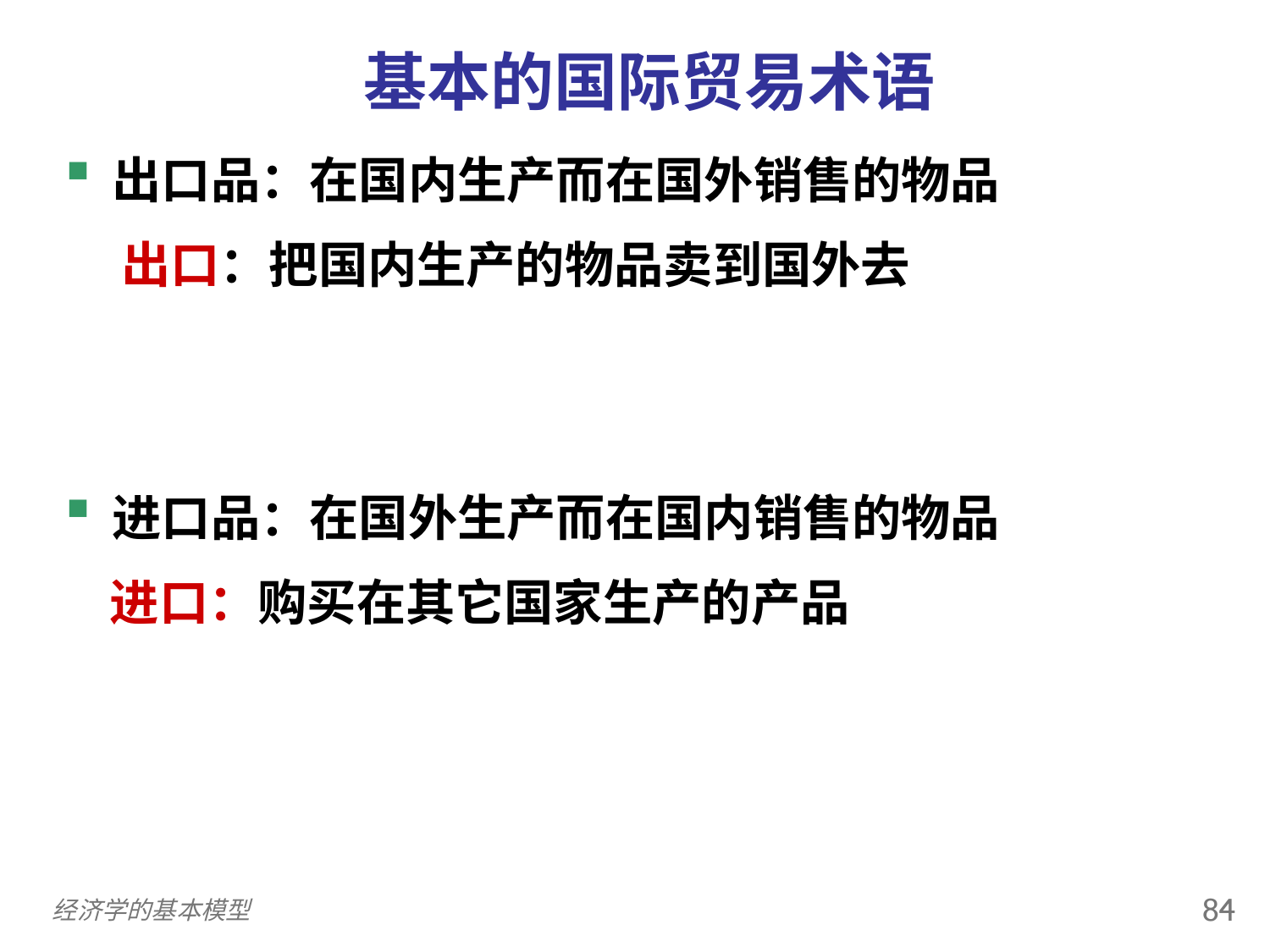

出口品：在国内生产而在国外销售的物品
    出口：把国内生产的物品卖到国外去

进口品：在国外生产而在国内销售的物品
   进口：购买在其它国家生产的产品
 基本的国际贸易术语
0
84
经济学的基本模型